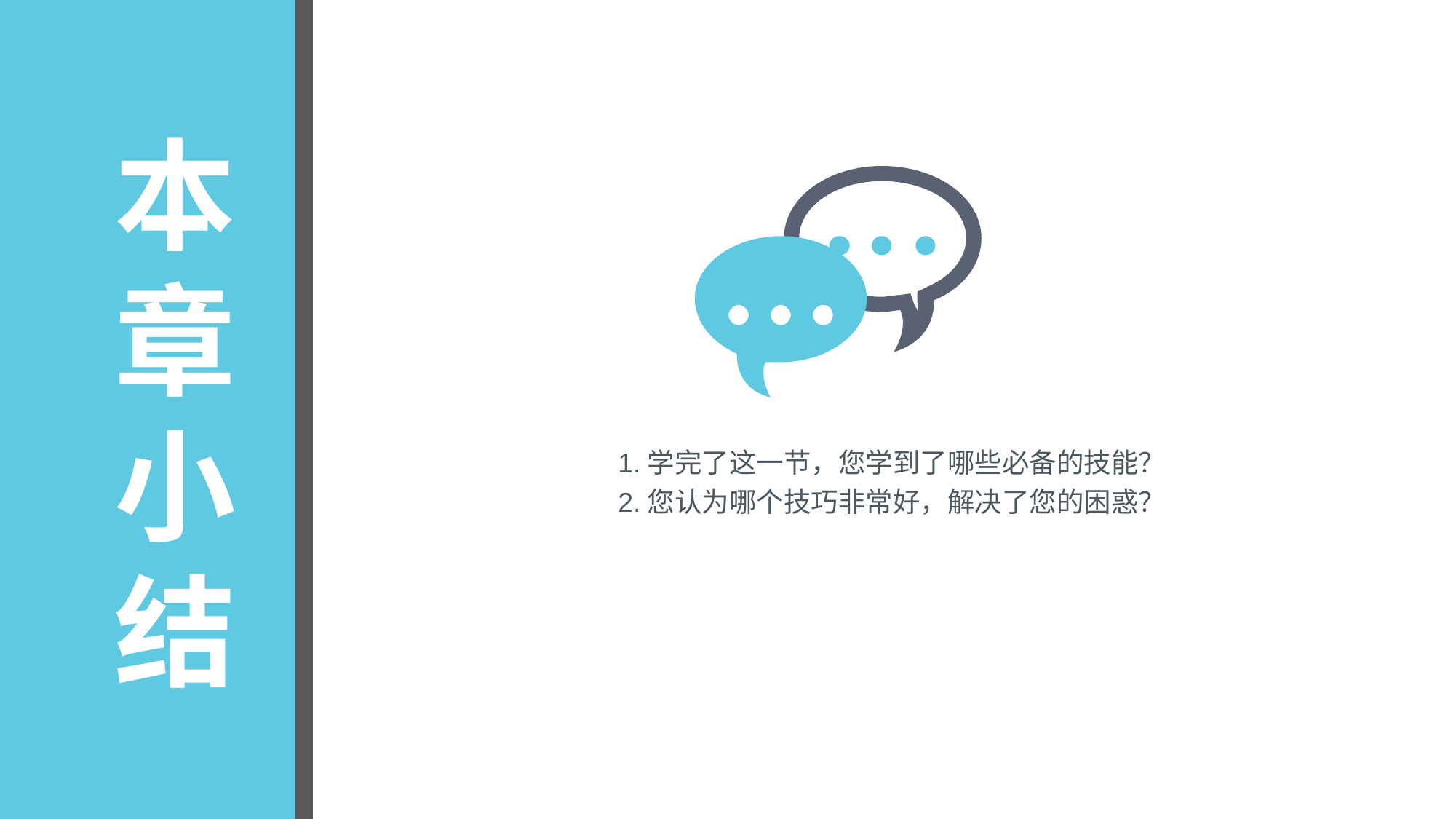

本
章
小
结

1.学完了这一节，您学到了哪些必备的技能？
2.您认为哪个技巧非常好，解决了您的困惑？